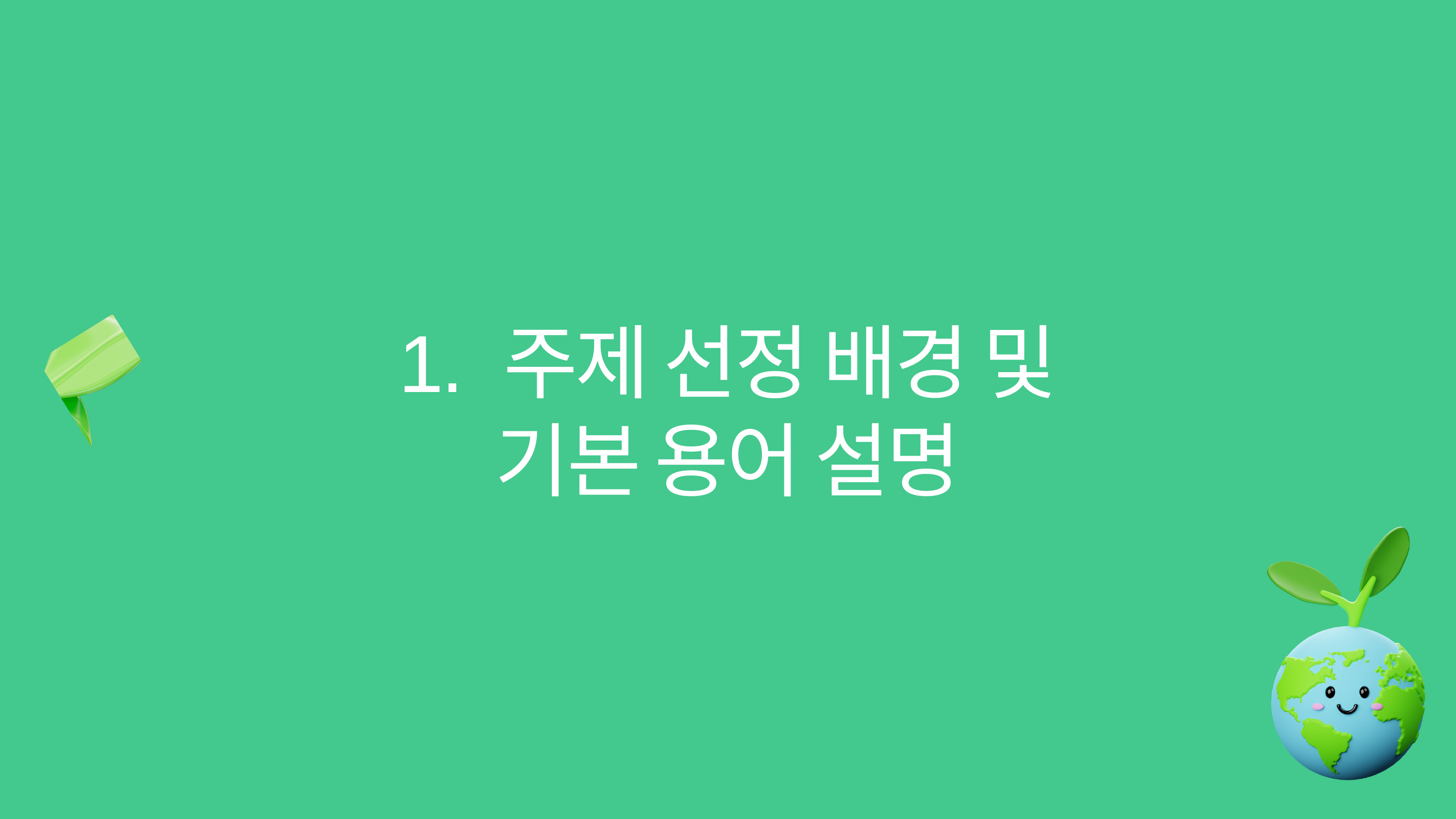

1. 주제 선정 배경 및
기본 용어 설명